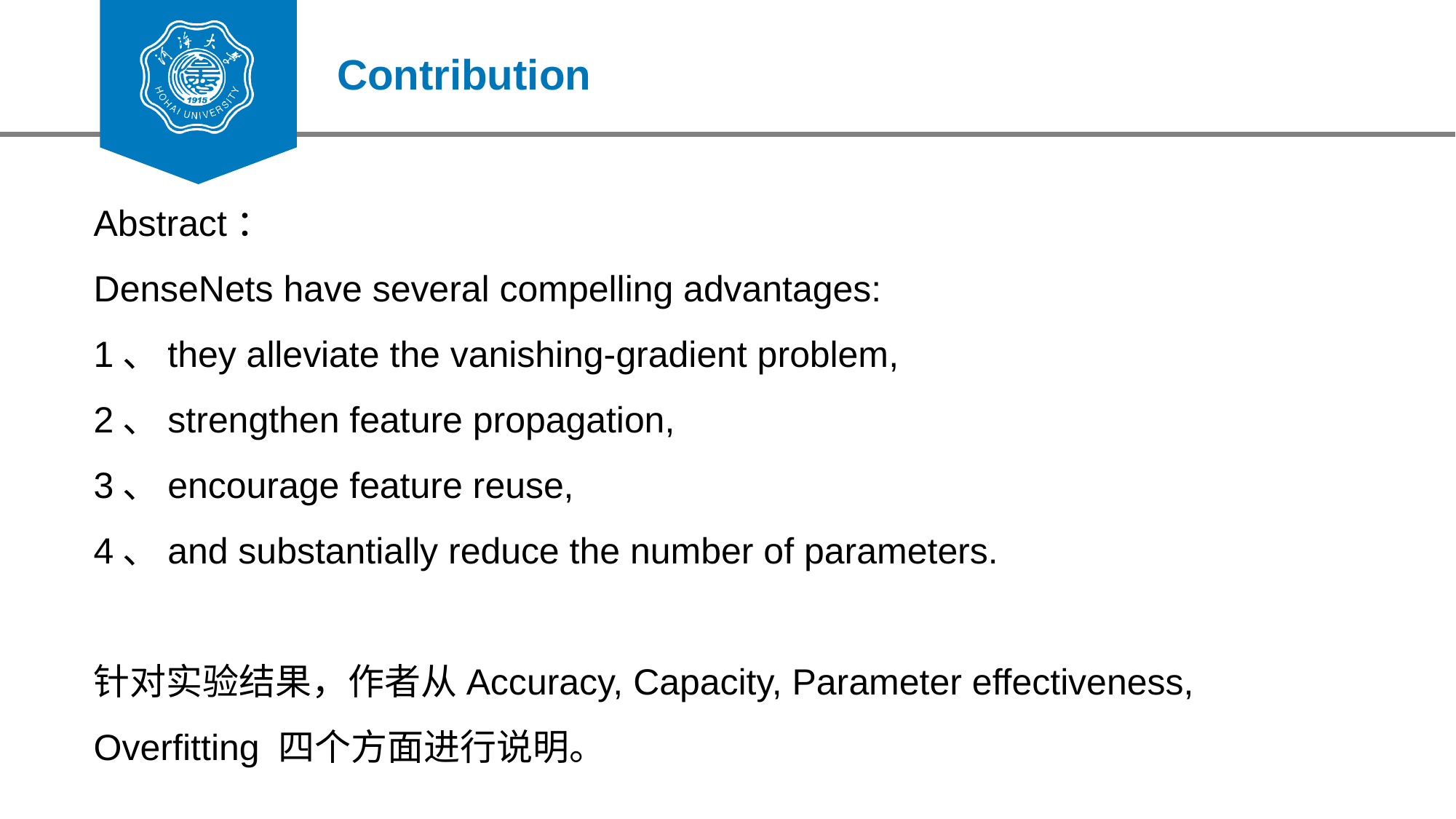

Contribution
Abstract：
DenseNets have several compelling advantages:
1、they alleviate the vanishing-gradient problem,
2、strengthen feature propagation,
3、encourage feature reuse,
4、and substantially reduce the number of parameters.

针对实验结果，作者从Accuracy, Capacity, Parameter effectiveness, Overfitting 四个方面进行说明。